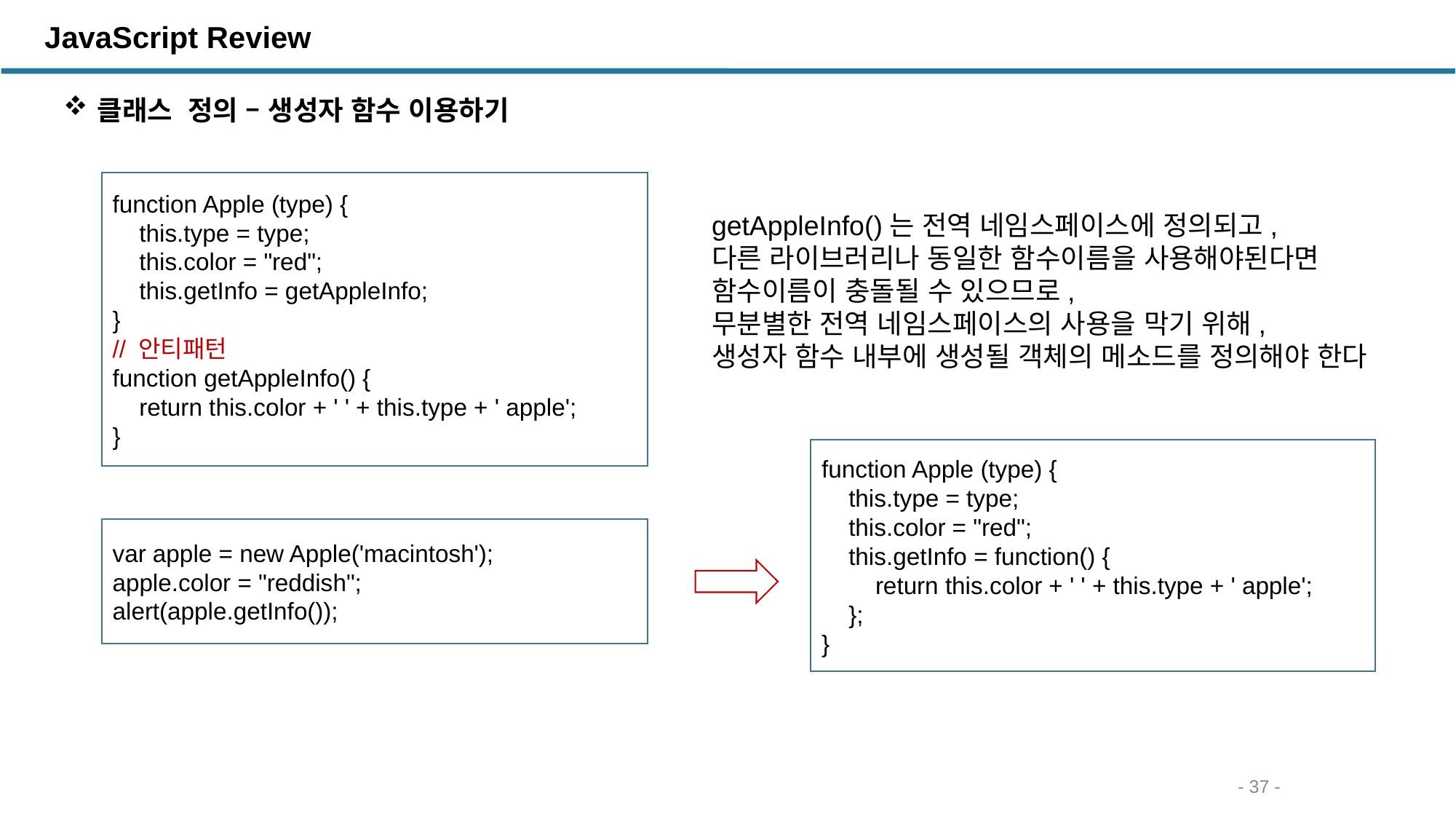

JavaScript Review
클래스  정의 – 생성자 함수 이용하기
function Apple (type) {
    this.type = type;
    this.color = "red";
    this.getInfo = getAppleInfo;
}
// 안티패턴
function getAppleInfo() {
    return this.color + ' ' + this.type + ' apple';
}
getAppleInfo()는 전역 네임스페이스에 정의되고,
다른 라이브러리나 동일한 함수이름을 사용해야된다면 함수이름이 충돌될 수 있으므로,
무분별한 전역 네임스페이스의 사용을 막기 위해,
생성자 함수 내부에 생성될 객체의 메소드를 정의해야 한다
function Apple (type) {
    this.type = type;
    this.color = "red";
    this.getInfo = function() {
        return this.color + ' ' + this.type + ' apple';
    };
}
var apple = new Apple('macintosh');
apple.color = "reddish";
alert(apple.getInfo());

- 37 -